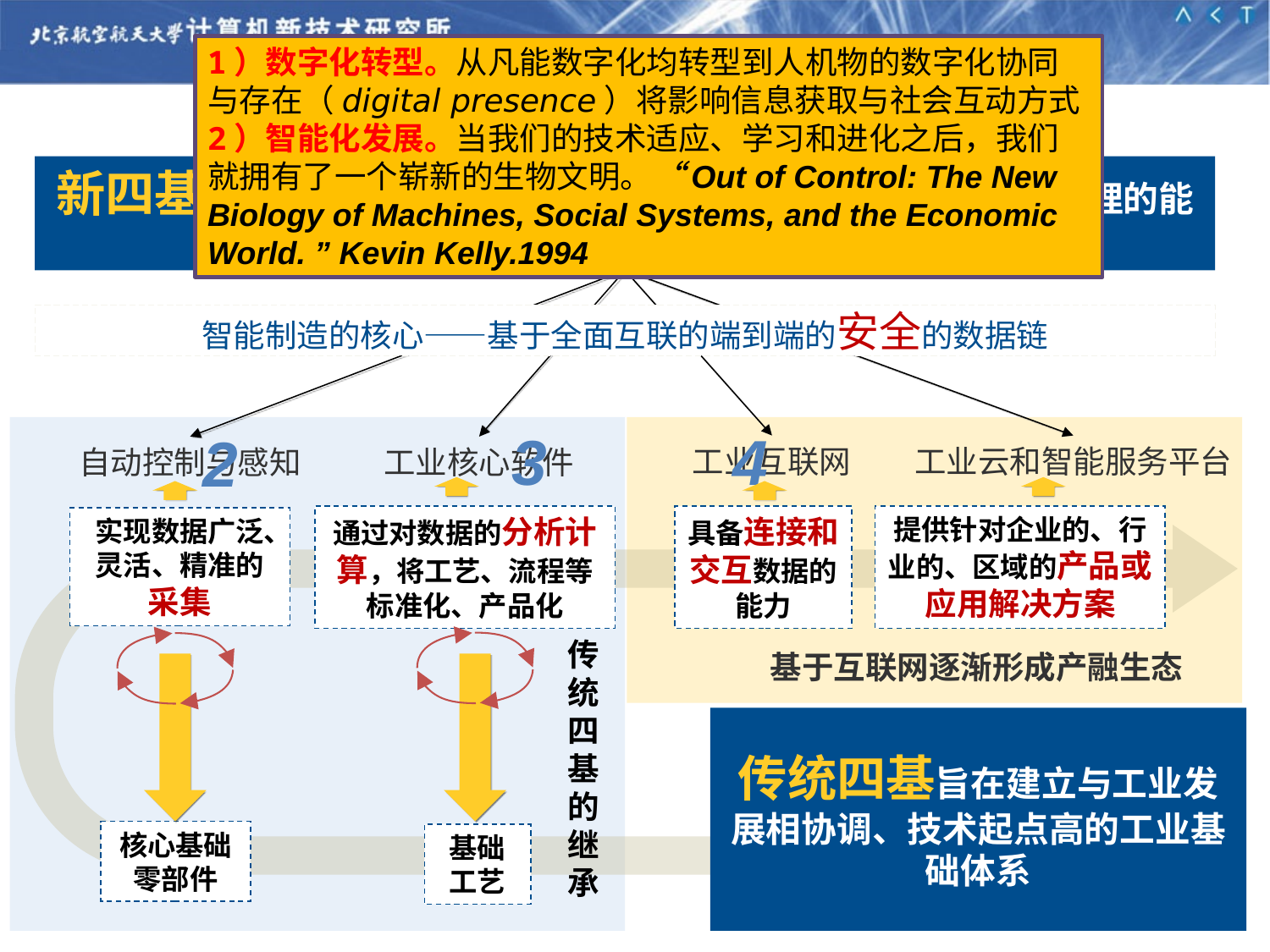

1）数字化转型。从凡能数字化均转型到人机物的数字化协同与存在（digital presence）将影响信息获取与社会互动方式
2）智能化发展。当我们的技术适应、学习和进化之后，我们就拥有了一个崭新的生物文明。“Out of Control: The New Biology of Machines, Social Systems, and the Economic World. ” Kevin Kelly.1994

新四基提供用以支撑智能制造的信息数据全面的采集、连接、管理的能力和应用方法的基础设施
智能制造的核心——基于全面互联的端到端的安全的数据链
3
4

1
2

工业互联网
工业云和智能服务平台
自动控制与感知
工业核心软件

通过对数据的分析计算，将工艺、流程等标准化、产品化
具备连接和交互数据的能力
提供针对企业的、行业的、区域的产品或应用解决方案
实现数据广泛、灵活、精准的采集
传统四基的继承

基于互联网逐渐形成产融生态

传统四基旨在建立与工业发展相协调、技术起点高的工业基础体系
核心基础零部件
基础工艺